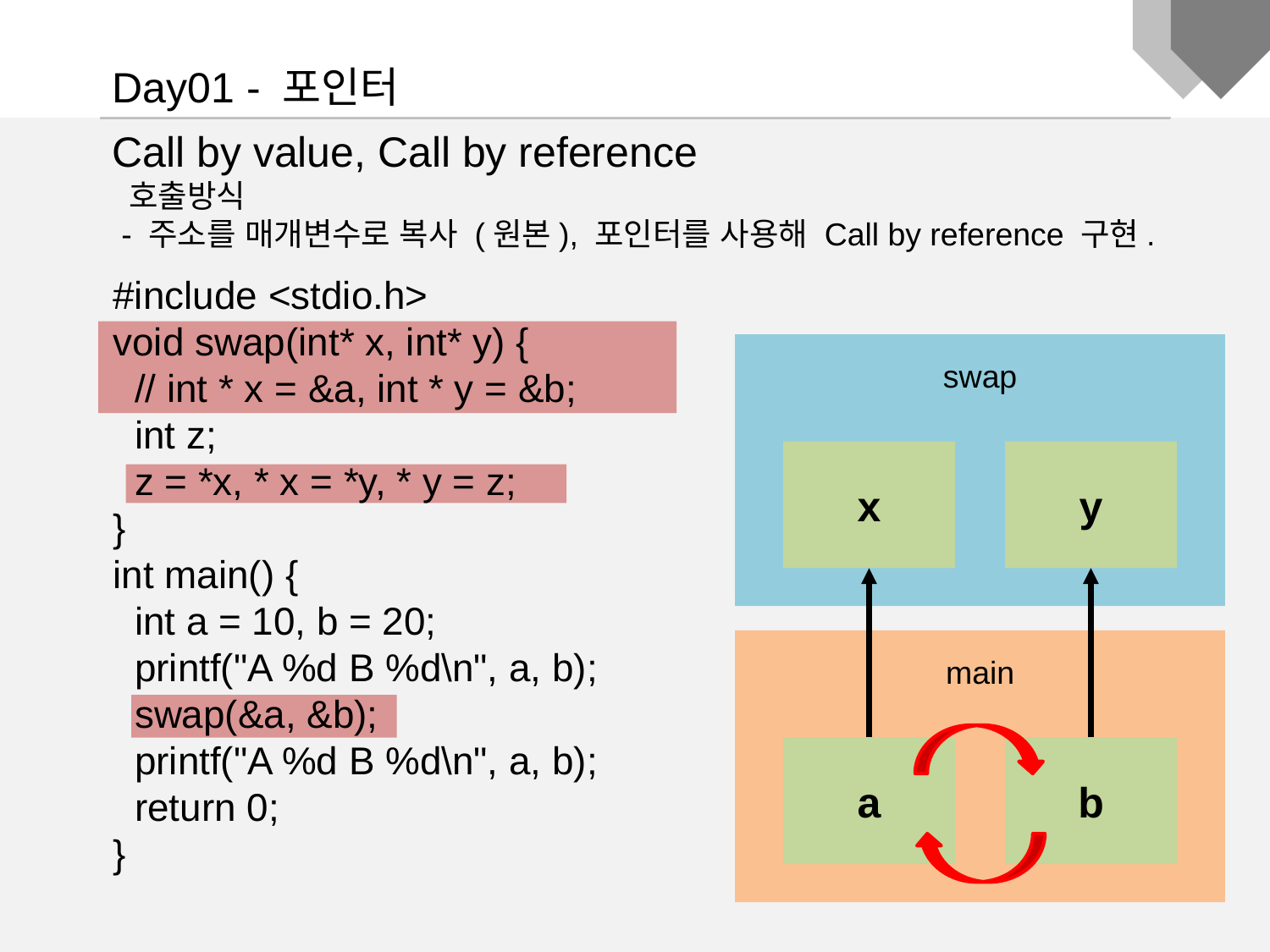

Day01 - 포인터
Call by value, Call by reference
 호출방식
 - 주소를 매개변수로 복사 (원본), 포인터를 사용해 Call by reference 구현.
#include <stdio.h>
void swap(int* x, int* y) {
  // int * x = &a, int * y = &b;
  int z;
  z = *x, * x = *y, * y = z;
}
int main() {
  int a = 10, b = 20;
  printf("A %d B %d\n", a, b);
  swap(&a, &b);
  printf("A %d B %d\n", a, b);
  return 0;
}

swap

x
y

main

a
b